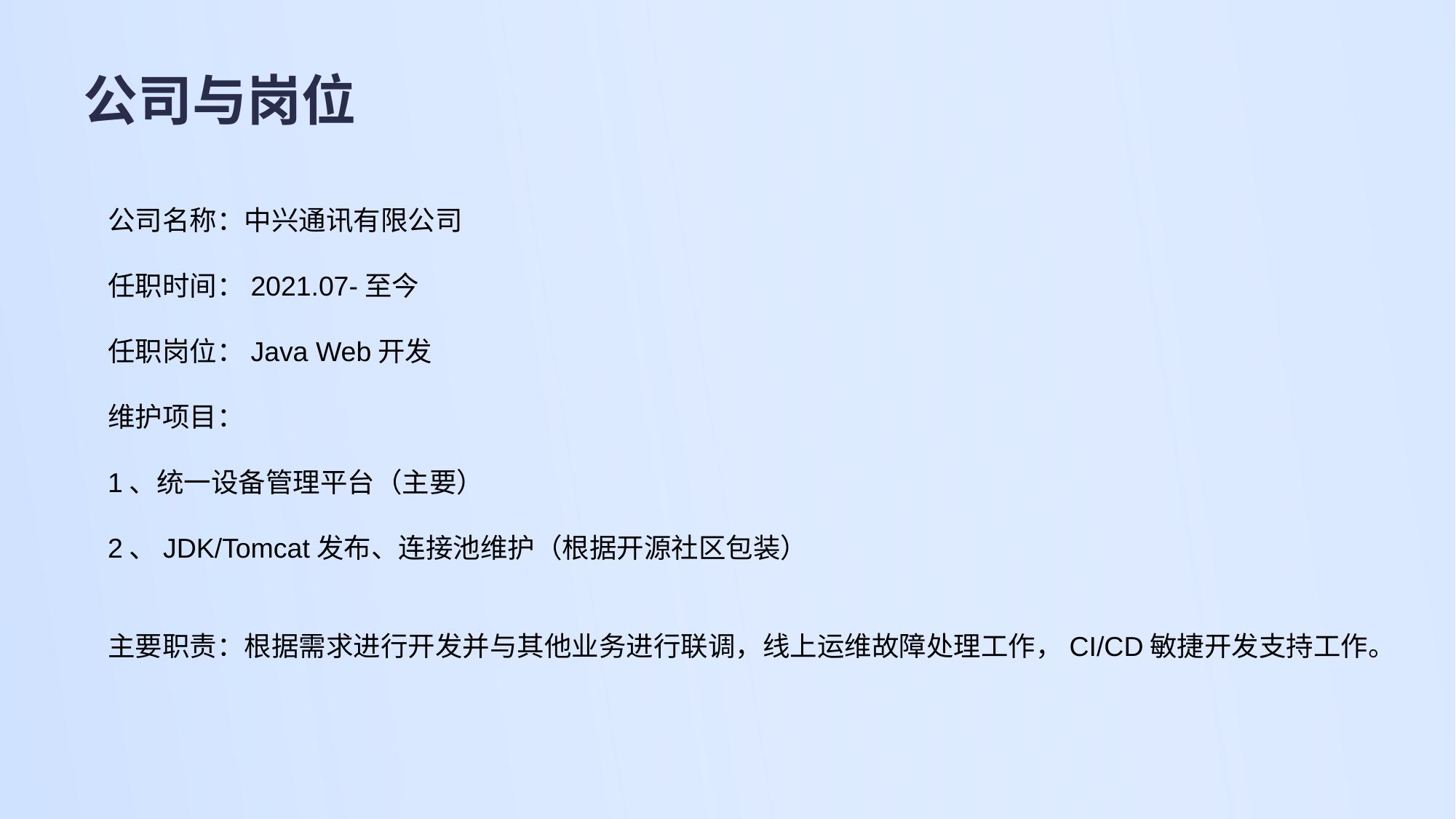

# 公司与岗位
公司名称：中兴通讯有限公司

任职时间：2021.07-至今

任职岗位：Java Web开发

维护项目：

1、统一设备管理平台（主要）

2、JDK/Tomcat发布、连接池维护（根据开源社区包装）

主要职责：根据需求进行开发并与其他业务进行联调，线上运维故障处理工作，CI/CD敏捷开发支持工作。